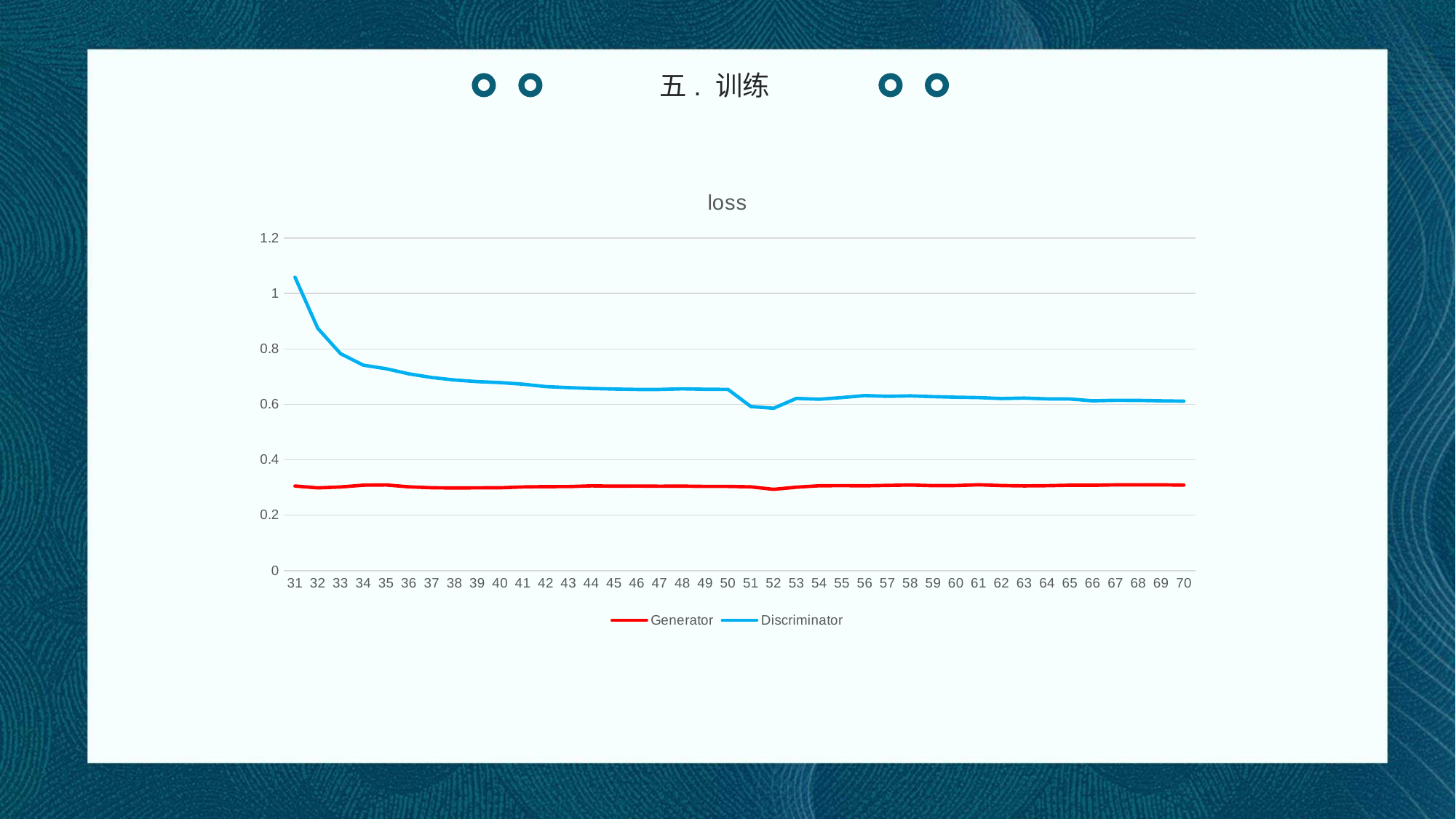

五. 训练

### Chart: loss

| Category |  |  |
|---|---|---|
| 31 | 0.30537616666666667 | 1.0590523333333333 |
| 32 | 0.29873725 | 0.8745505 |
| 33 | 0.3019426111111111 | 0.7829775555555556 |
| 34 | 0.308470375 | 0.7414945000000001 |
| 35 | 0.3092826 | 0.7287254333333333 |
| 36 | 0.30242083333333336 | 0.7101461944444445 |
| 37 | 0.29914761904761905 | 0.6969998095238096 |
| 38 | 0.298259375 | 0.6882264375 |
| 39 | 0.29889961111111113 | 0.6821882962962963 |
| 40 | 0.29904645 | 0.67867755 |
| 41 | 0.30210148484848487 | 0.6730213333333334 |
| 42 | 0.30315856944444447 | 0.6643649027777778 |
| 43 | 0.30335628205128207 | 0.6605258205128205 |
| 44 | 0.3059540119047619 | 0.6574430714285714 |
| 45 | 0.3048330444444444 | 0.6554665333333334 |
| 46 | 0.30536836458333333 | 0.65403875 |
| 47 | 0.30469145098039213 | 0.6540943725490196 |
| 48 | 0.3050836388888889 | 0.6562171111111111 |
| 49 | 0.3040289385964912 | 0.6547268245614035 |
| 50 | 0.303888475 | 0.6540257916666666 |
| 51 | 0.3023963333333333 | 0.5921241666666667 |
| 52 | 0.29336591666666667 | 0.5859510833333333 |
| 53 | 0.3011218888888889 | 0.6215626111111111 |
| 54 | 0.30627316666666665 | 0.6186265416666666 |
| 55 | 0.30668333333333336 | 0.6247658333333334 |
| 56 | 0.3060566111111111 | 0.6319285555555555 |
| 57 | 0.30765307142857146 | 0.6291763333333333 |
| 58 | 0.3090088541666667 | 0.630770125 |
| 59 | 0.3067071111111111 | 0.6280232777777778 |
| 60 | 0.30721398333333333 | 0.6259705666666666 |
| 61 | 0.30990721212121214 | 0.6246187121212121 |
| 62 | 0.3070843611111111 | 0.6212246527777778 |
| 63 | 0.305808141025641 | 0.6228859358974359 |
| 64 | 0.30660367857142856 | 0.6199545714285715 |
| 65 | 0.30832045555555554 | 0.6195291888888889 |
| 66 | 0.30815776041666665 | 0.6130085833333333 |
| 67 | 0.3094708137254902 | 0.614805568627451 |
| 68 | 0.30939128703703705 | 0.6145455555555556 |
| 69 | 0.3096214912280702 | 0.6129966228070175 |
| 70 | 0.3085727166666667 | 0.6115205833333334 |